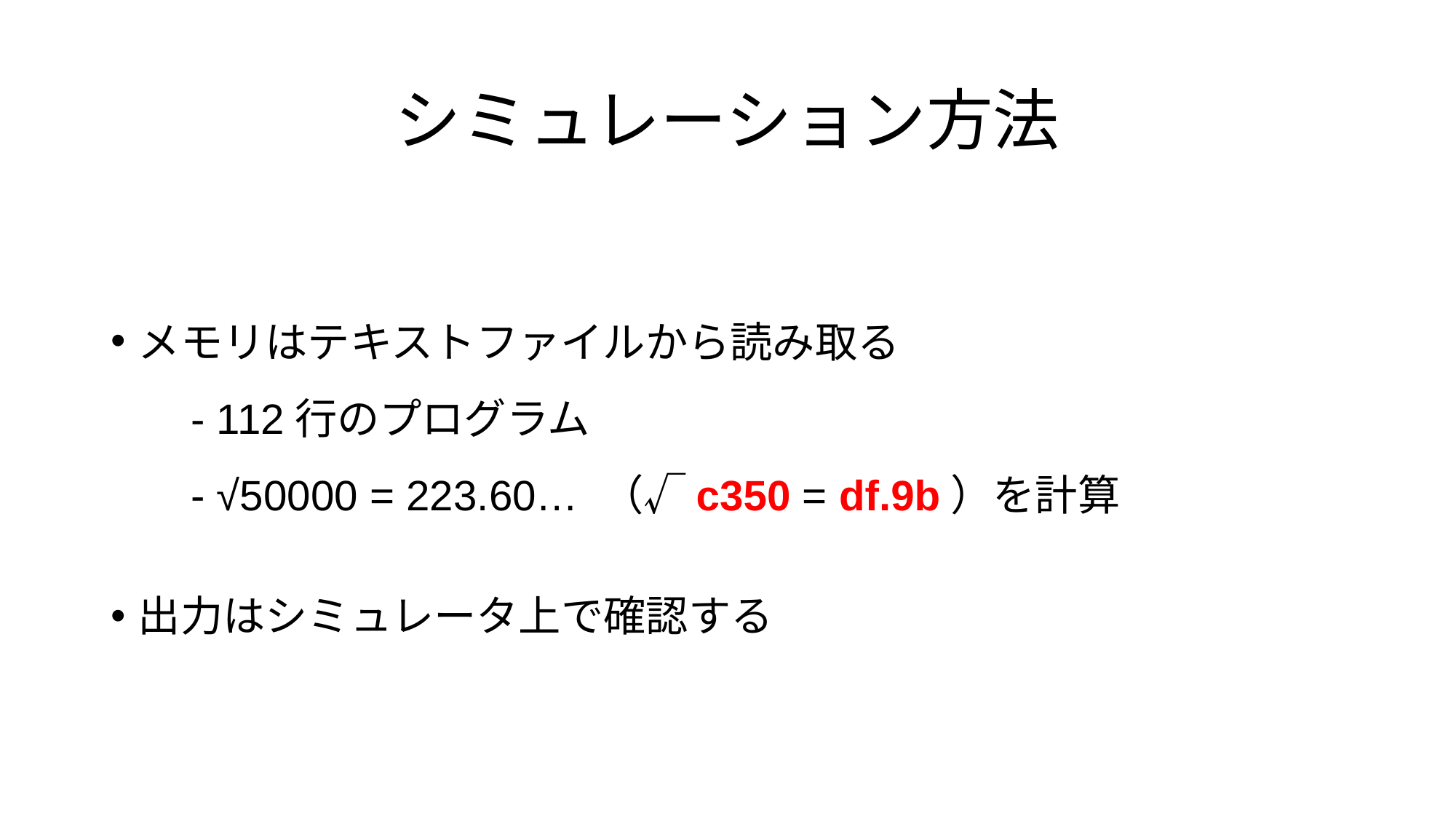

# シミュレーション方法

メモリはテキストファイルから読み取る
　- 112行のプログラム
　- √50000 = 223.60… （√c350 = df.9b）を計算

出力はシミュレータ上で確認する